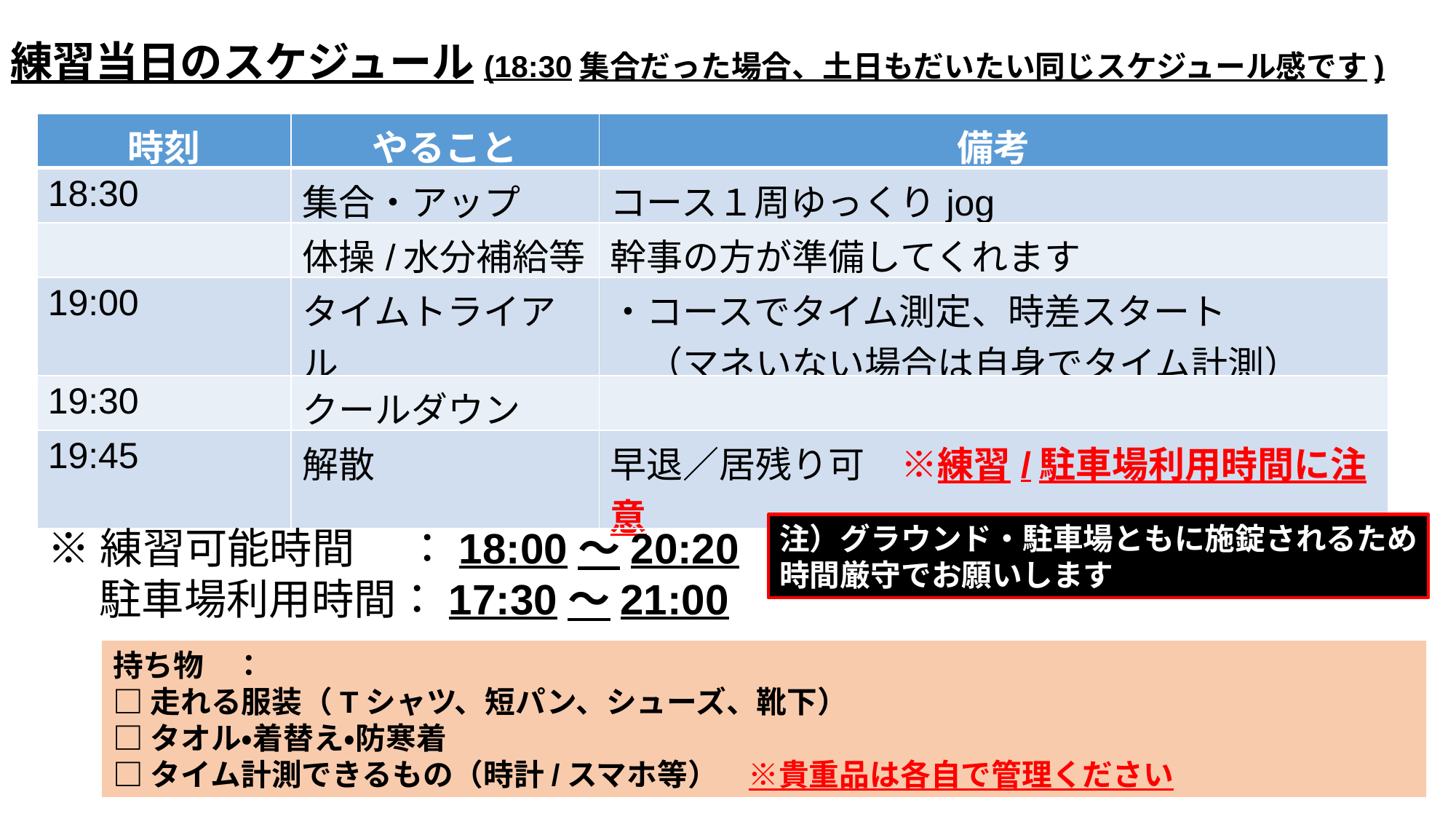

練習当日のスケジュール(18:30集合だった場合、土日もだいたい同じスケジュール感です)
| 時刻 | やること | 備考 |
| --- | --- | --- |
| 18:30 | 集合・アップ | コース１周ゆっくりjog |
|  | 体操/水分補給等 | 幹事の方が準備してくれます |
| 19:00 | タイムトライアル | ・コースでタイム測定、時差スタート 　（マネいない場合は自身でタイム計測） |
| 19:30 | クールダウン |  |
| 19:45 | 解散 | 早退／居残り可　※練習/駐車場利用時間に注意 |
注）グラウンド・駐車場ともに施錠されるため
時間厳守でお願いします
※練習可能時間　 ：18:00～20:20
　 駐車場利用時間：17:30～21:00
持ち物　：
□走れる服装（Tシャツ、短パン、シューズ、靴下）
□タオル・着替え・防寒着
□タイム計測できるもの（時計/スマホ等）　※貴重品は各自で管理ください